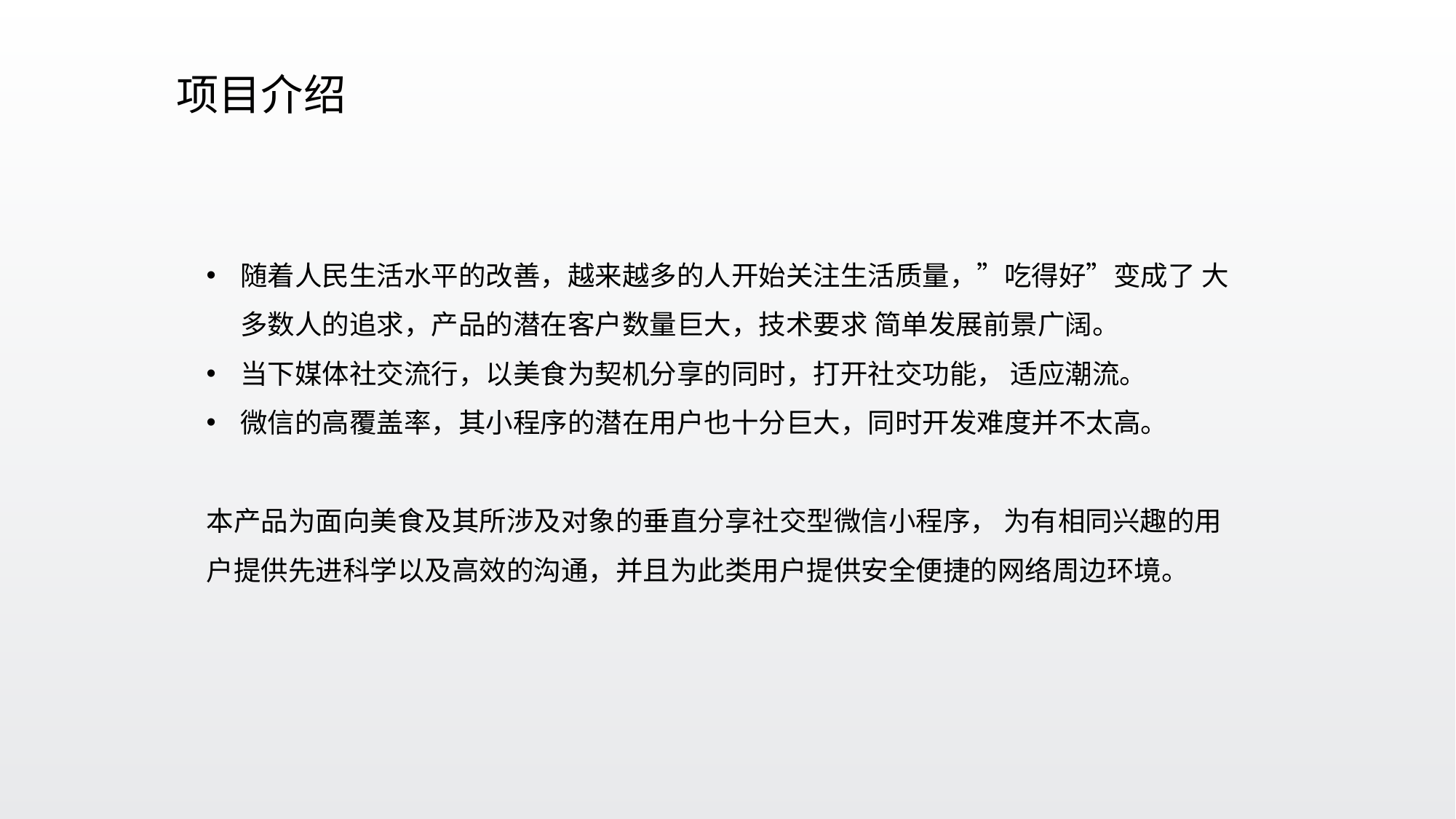

项目介绍
随着人民生活水平的改善，越来越多的人开始关注生活质量，”吃得好”变成了 大多数人的追求，产品的潜在客户数量巨大，技术要求 简单发展前景广阔。
当下媒体社交流行，以美食为契机分享的同时，打开社交功能， 适应潮流。
微信的高覆盖率，其小程序的潜在用户也十分巨大，同时开发难度并不太高。

本产品为面向美食及其所涉及对象的垂直分享社交型微信小程序， 为有相同兴趣的用户提供先进科学以及高效的沟通，并且为此类用户提供安全便捷的网络周边环境。